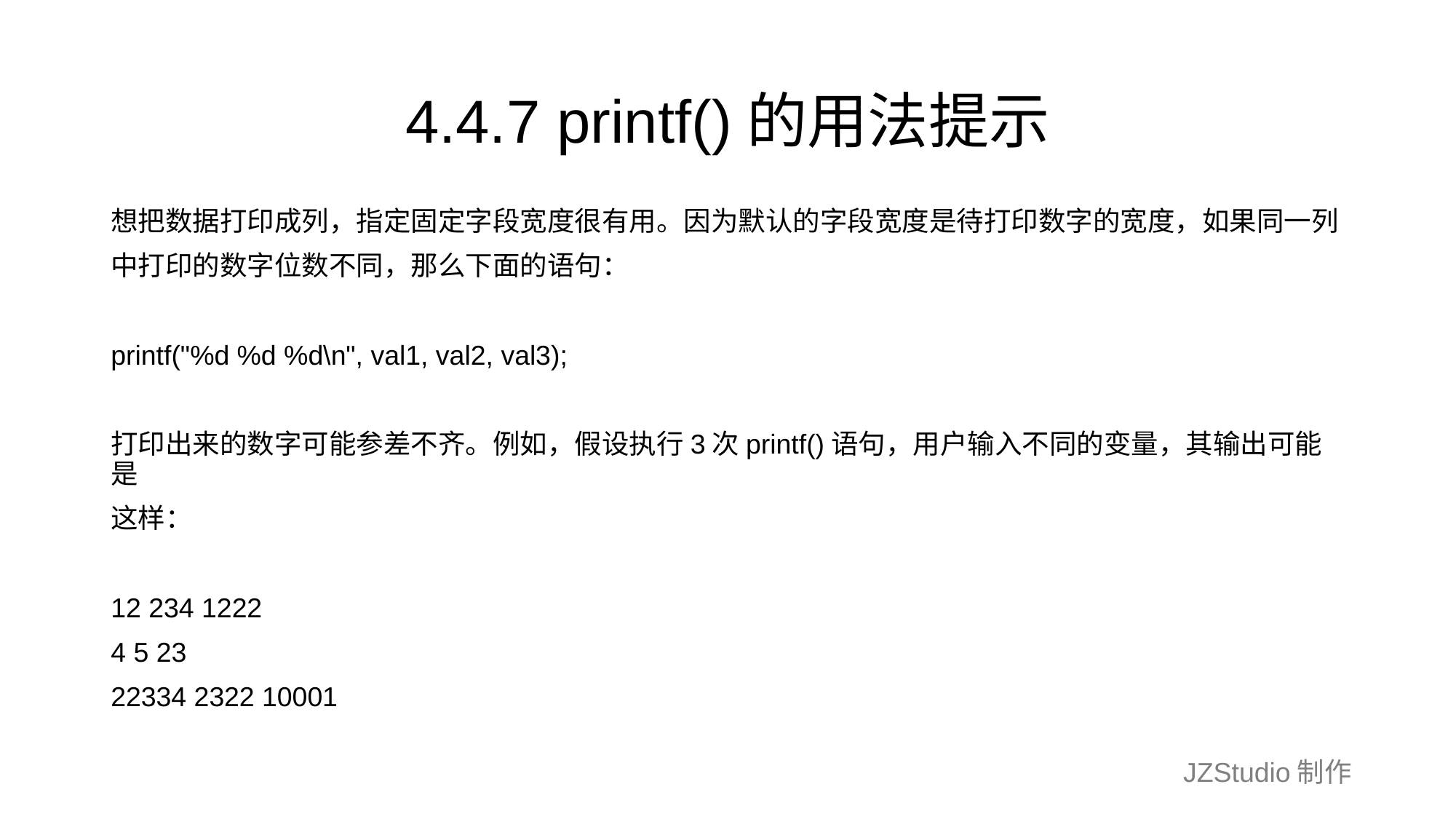

# 4.4.7 printf()的用法提示
想把数据打印成列，指定固定字段宽度很有用。因为默认的字段宽度是待打印数字的宽度，如果同一列
中打印的数字位数不同，那么下面的语句：

printf("%d %d %d\n", val1, val2, val3);

打印出来的数字可能参差不齐。例如，假设执行3次printf()语句，用户输入不同的变量，其输出可能是
这样：

12 234 1222
4 5 23
22334 2322 10001